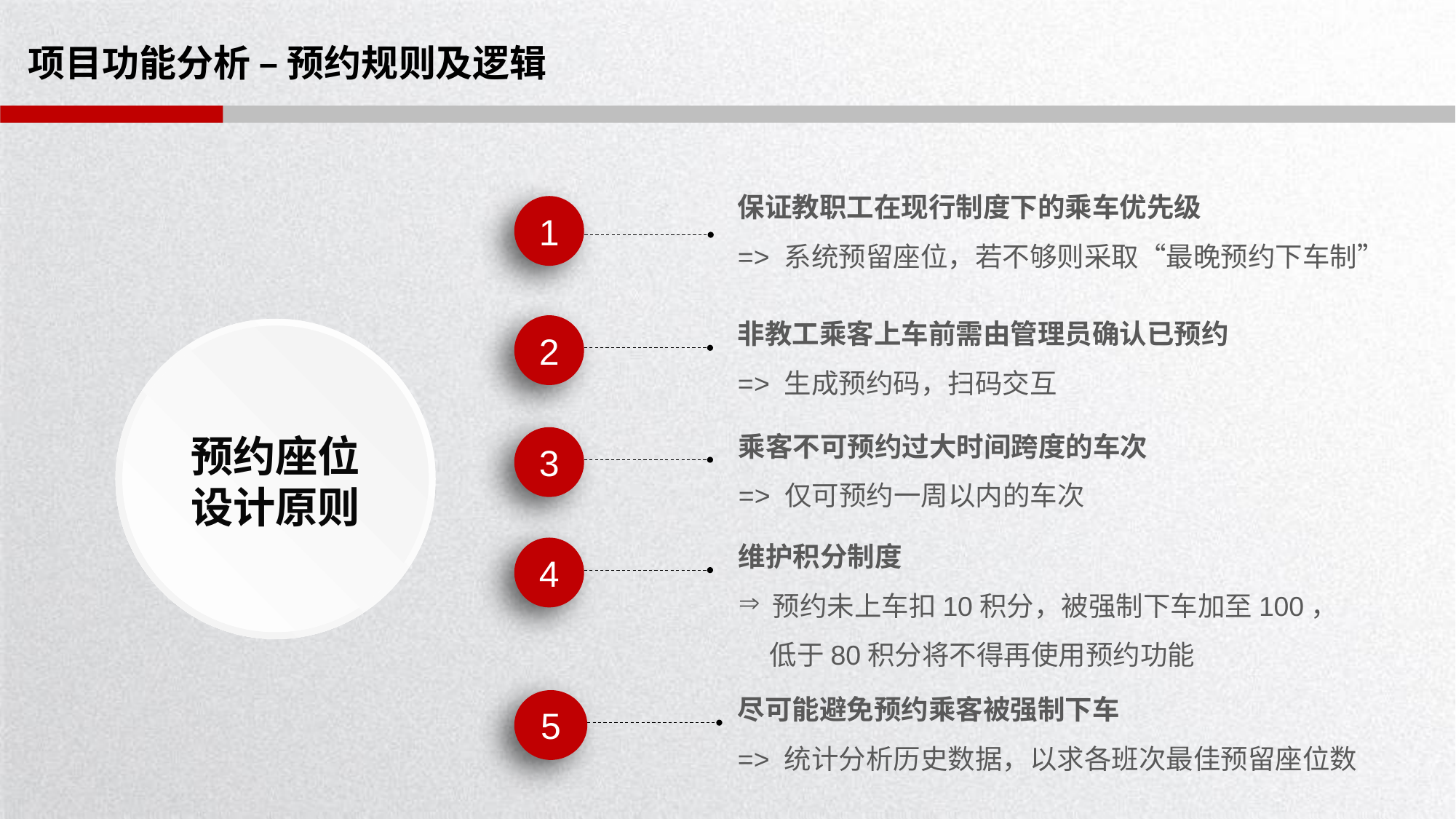

# 项目功能分析 – 预约规则及逻辑
保证教职工在现行制度下的乘车优先级
=> 系统预留座位，若不够则采取“最晚预约下车制”
1
非教工乘客上车前需由管理员确认已预约
=> 生成预约码，扫码交互
2

乘客不可预约过大时间跨度的车次
=> 仅可预约一周以内的车次
3
预约座位设计原则
维护积分制度
预约未上车扣10积分，被强制下车加至100，
    低于80积分将不得再使用预约功能
4
尽可能避免预约乘客被强制下车
=> 统计分析历史数据，以求各班次最佳预留座位数
5